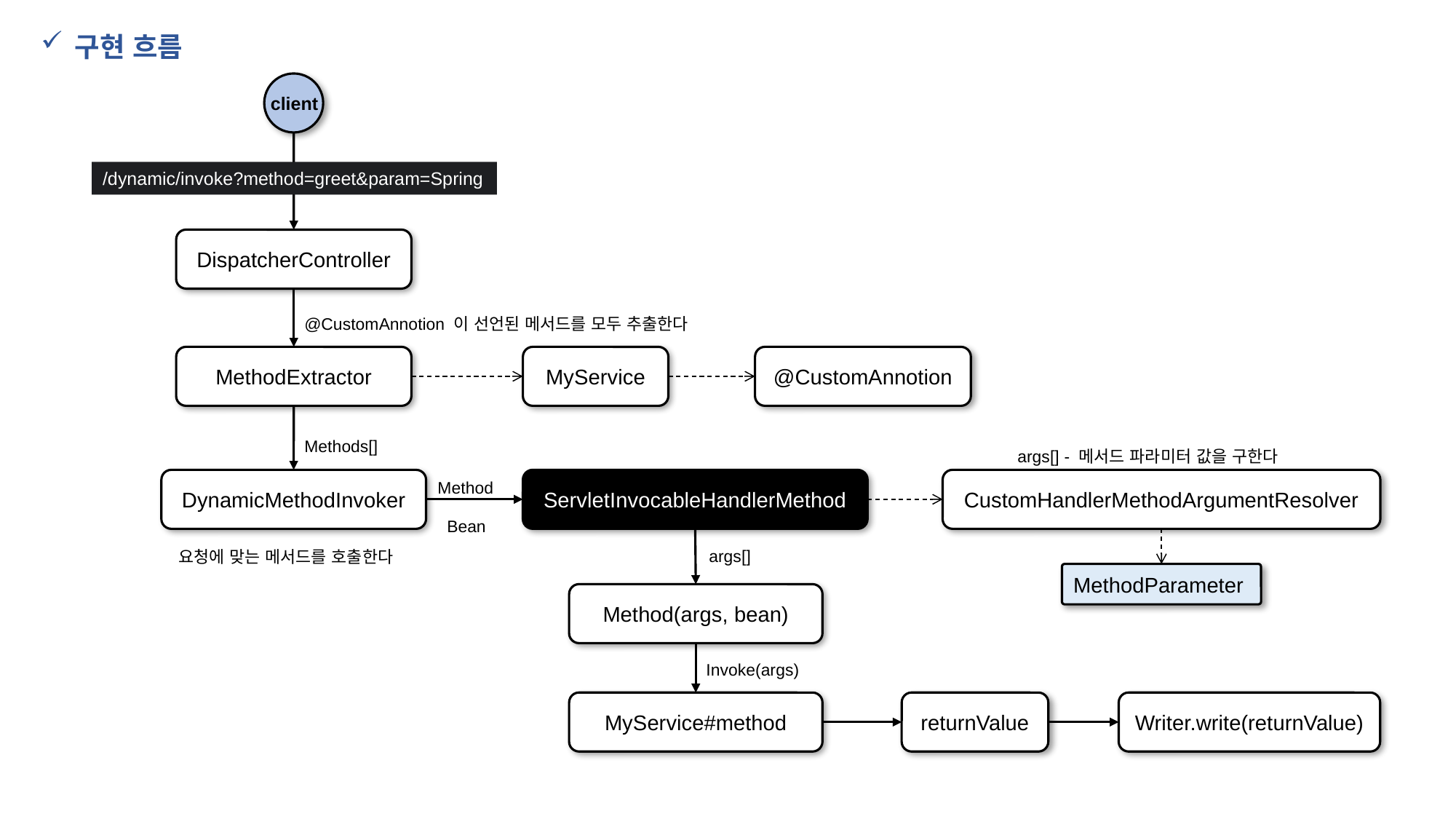

구현 흐름

client
/dynamic/invoke?method=greet&param=Spring
DispatcherController
@CustomAnnotion 이 선언된 메서드를 모두 추출한다
MethodExtractor
MyService
@CustomAnnotion
Methods[]
args[] - 메서드 파라미터 값을 구한다
Method
ServletInvocableHandlerMethod
CustomHandlerMethodArgumentResolver
DynamicMethodInvoker
Bean
요청에 맞는 메서드를 호출한다
args[]
MethodParameter
Method(args, bean)
Invoke(args)
MyService#method
returnValue
Writer.write(returnValue)